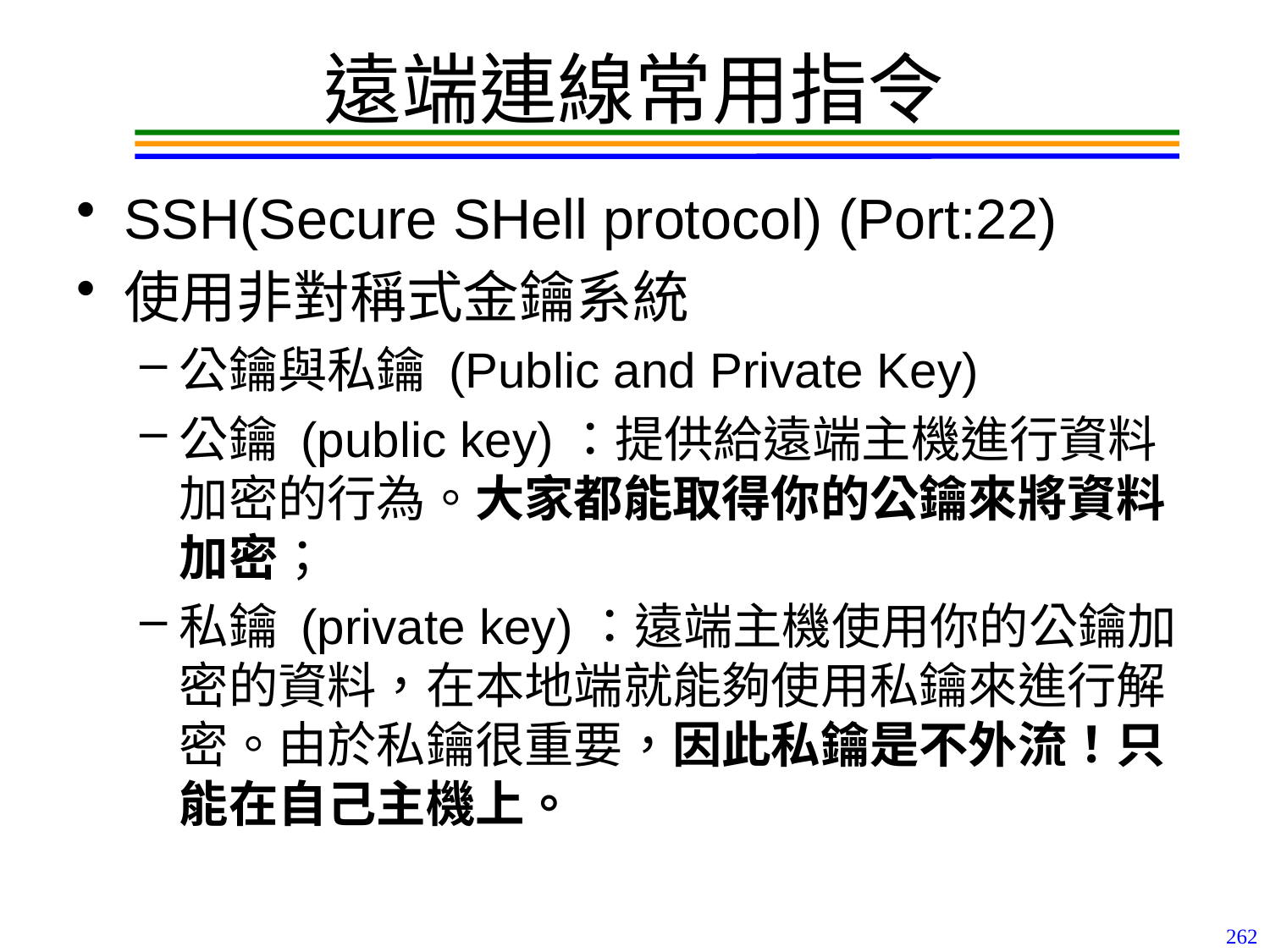

# 遠端連線常用指令
SSH(Secure SHell protocol) (Port:22)
使用非對稱式金鑰系統
公鑰與私鑰 (Public and Private Key)
公鑰 (public key)：提供給遠端主機進行資料加密的行為。大家都能取得你的公鑰來將資料加密；
私鑰 (private key)：遠端主機使用你的公鑰加密的資料，在本地端就能夠使用私鑰來進行解密。由於私鑰很重要，因此私鑰是不外流！只能在自己主機上。

262